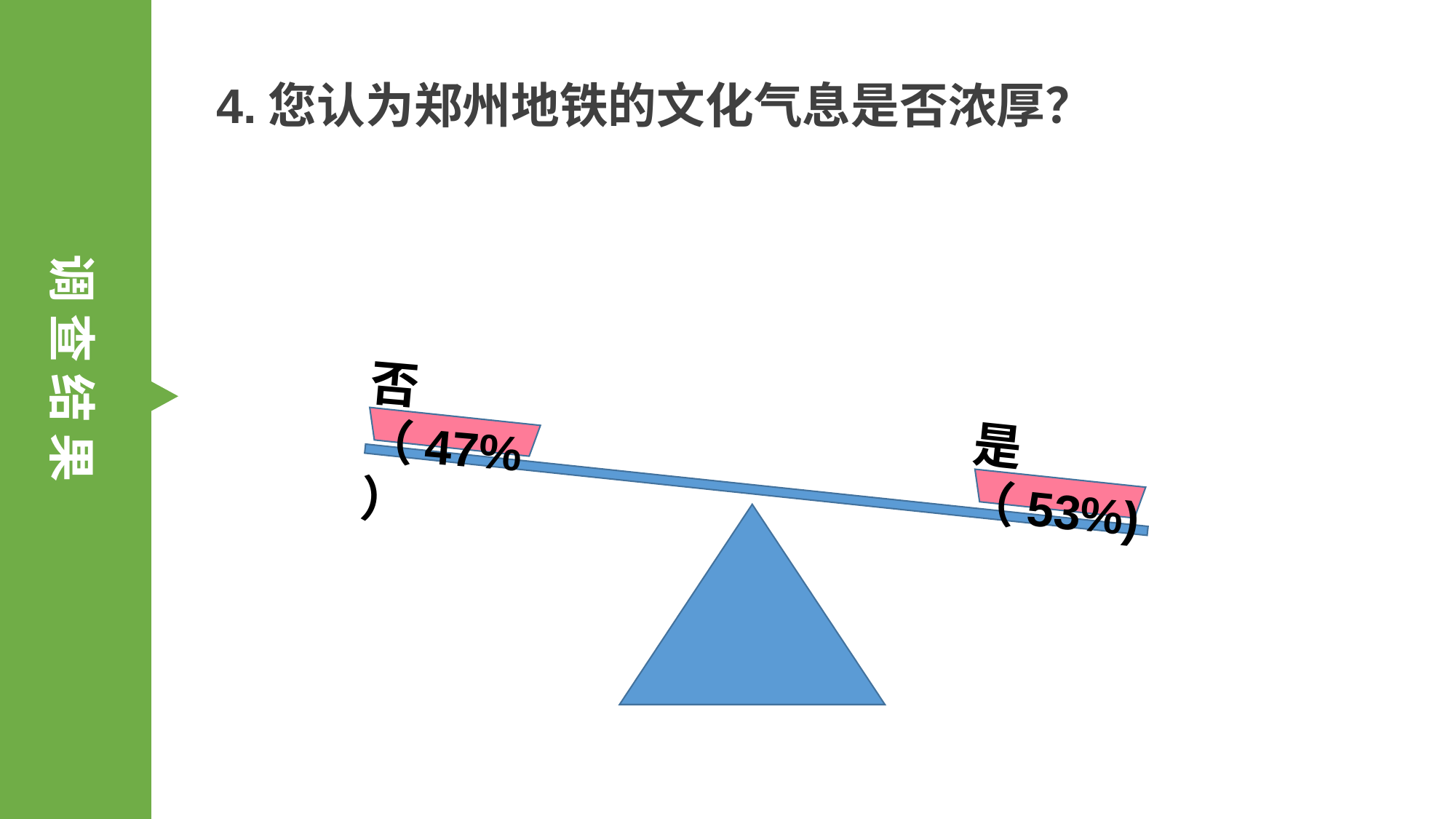

4.您认为郑州地铁的文化气息是否浓厚？
调 查 结 果
否（47%）

是（53%)